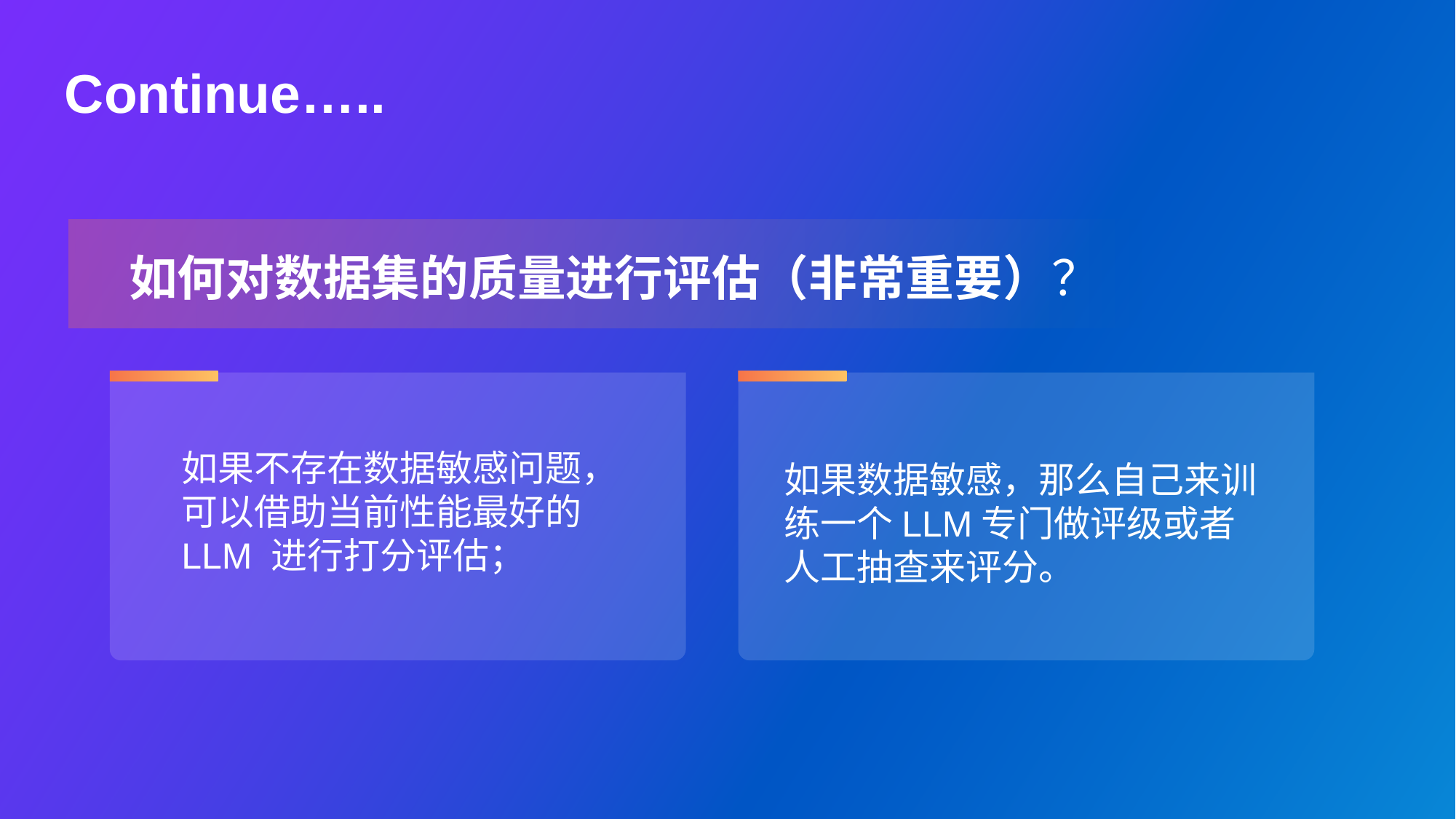

# Continue…..

如何对数据集的质量进行评估（非常重要）？

如果不存在数据敏感问题，可以借助当前性能最好的 LLM 进行打分评估；
如果数据敏感，那么自己来训练一个LLM专门做评级或者人工抽查来评分。